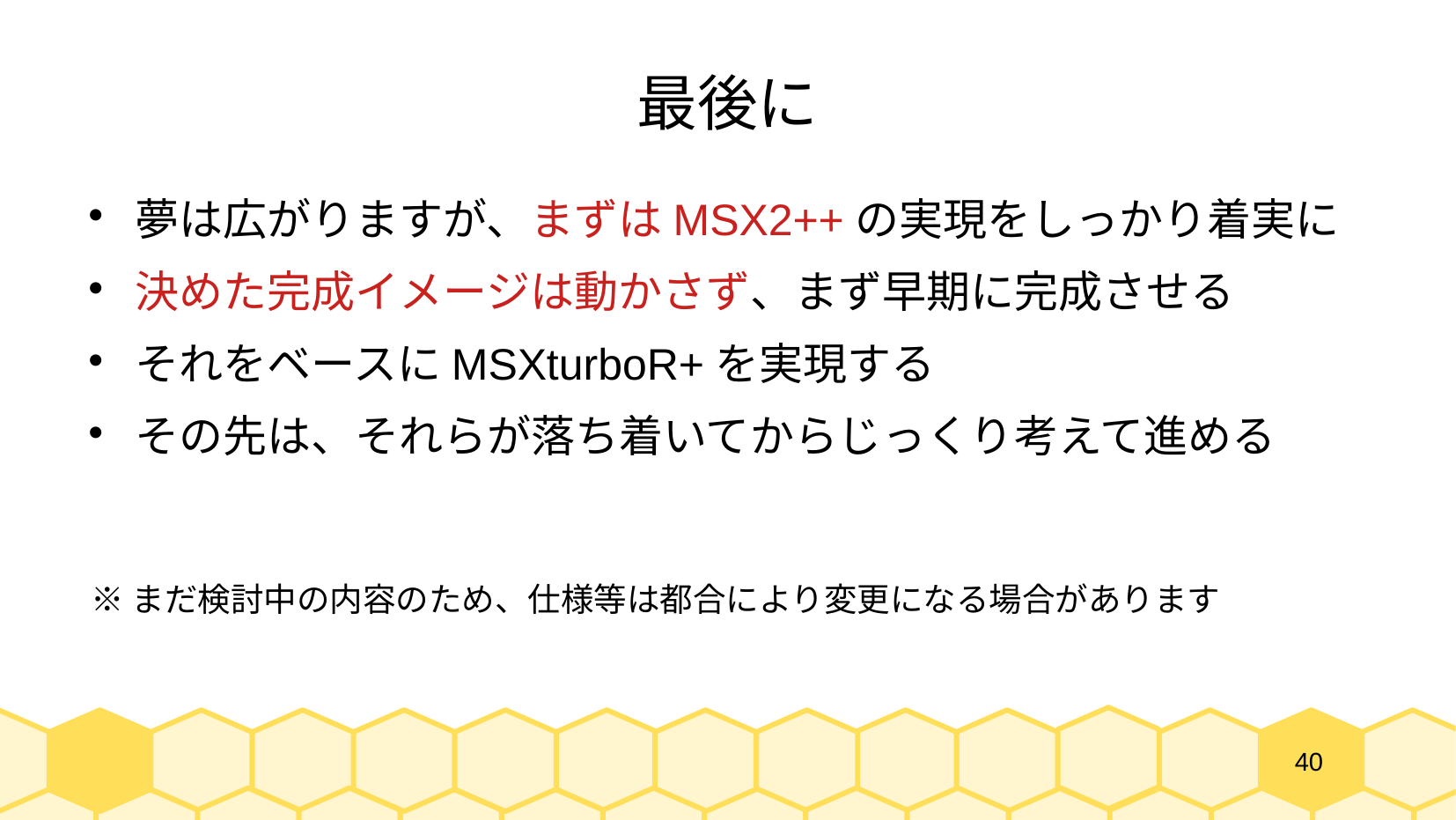

# 最後に
夢は広がりますが、まずはMSX2++の実現をしっかり着実に
決めた完成イメージは動かさず、まず早期に完成させる
それをベースにMSXturboR+を実現する
その先は、それらが落ち着いてからじっくり考えて進める
※まだ検討中の内容のため、仕様等は都合により変更になる場合があります
40